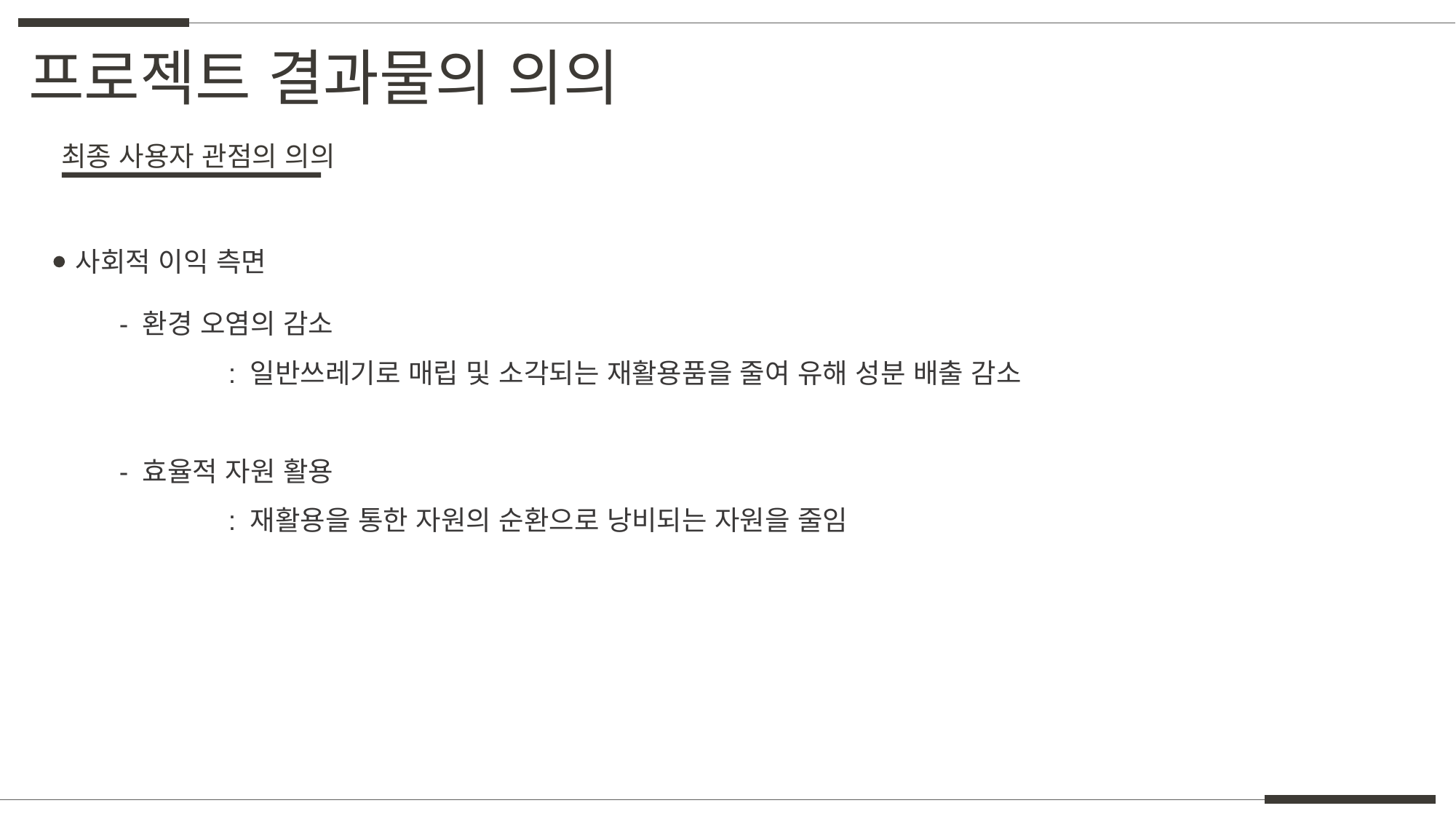

프로젝트 결과물의 의의
최종 사용자 관점의 의의

사회적 이익 측면

- 환경 오염의 감소
	: 일반쓰레기로 매립 및 소각되는 재활용품을 줄여 유해 성분 배출 감소

- 효율적 자원 활용
	: 재활용을 통한 자원의 순환으로 낭비되는 자원을 줄임